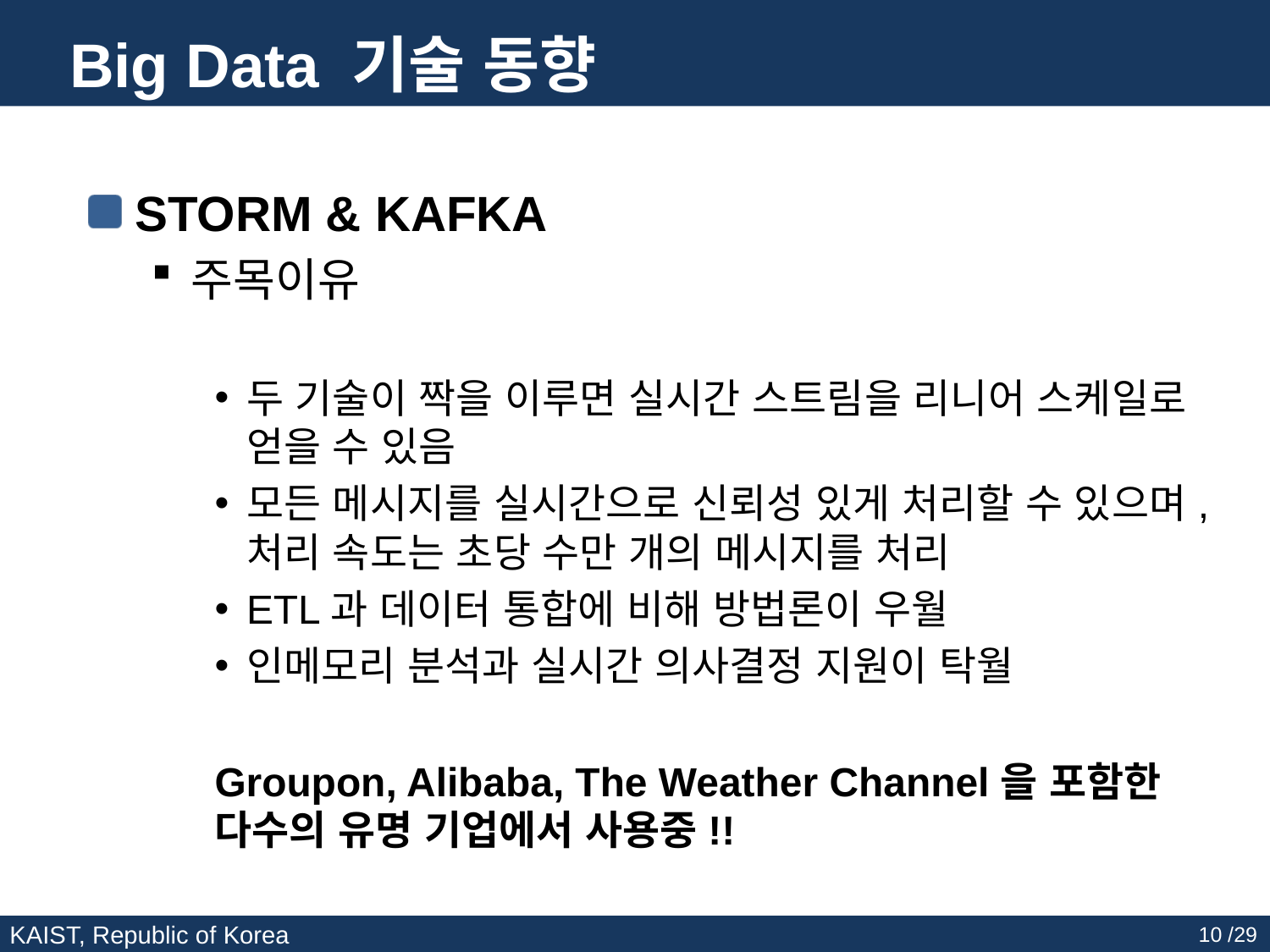

# Big Data 기술 동향
STORM & KAFKA
주목이유

두 기술이 짝을 이루면 실시간 스트림을 리니어 스케일로 얻을 수 있음
모든 메시지를 실시간으로 신뢰성 있게 처리할 수 있으며, 처리 속도는 초당 수만 개의 메시지를 처리
ETL과 데이터 통합에 비해 방법론이 우월
인메모리 분석과 실시간 의사결정 지원이 탁월

Groupon, Alibaba, The Weather Channel을 포함한 다수의 유명 기업에서 사용중!!
10